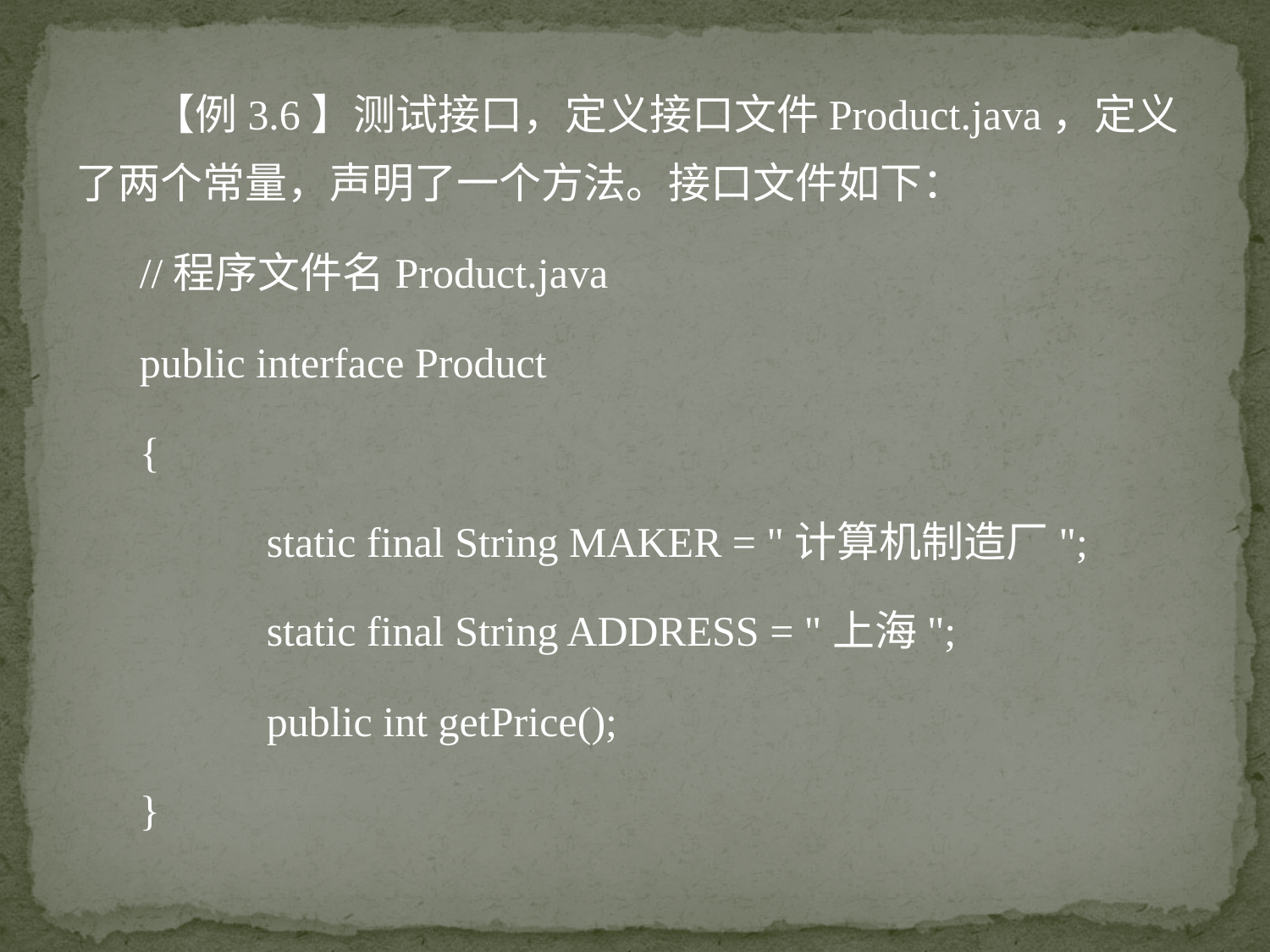

【例3.6】测试接口，定义接口文件Product.java，定义了两个常量，声明了一个方法。接口文件如下：
//程序文件名Product.java
public interface Product
{
	static final String MAKER = "计算机制造厂";
	static final String ADDRESS = "上海";
	public int getPrice();
}